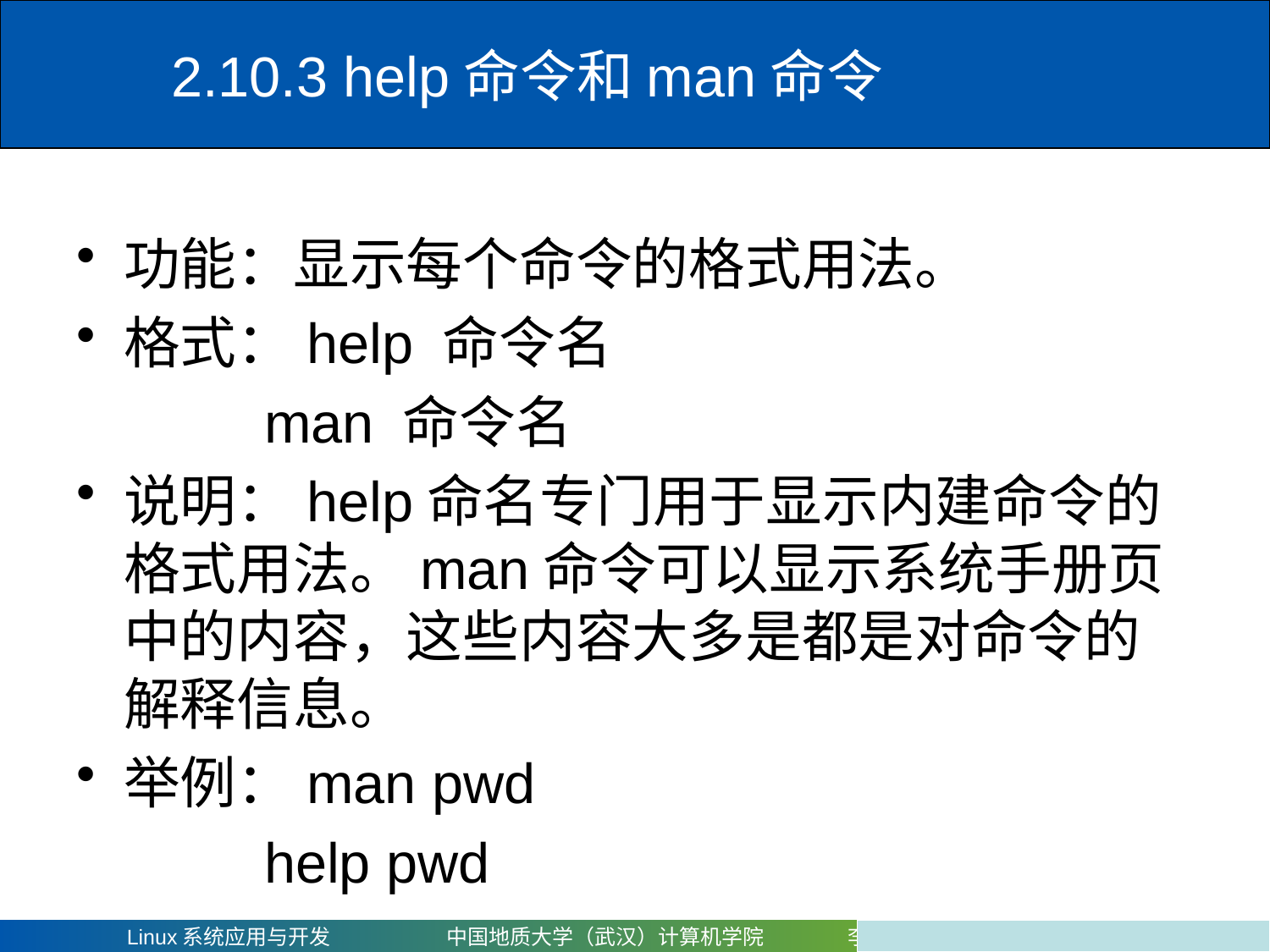

# 2.10.3 help命令和man命令
功能：显示每个命令的格式用法。
格式：help 命令名
            man 命令名
说明：help命名专门用于显示内建命令的格式用法。man命令可以显示系统手册页中的内容，这些内容大多是都是对命令的解释信息。
举例：man pwd
            help pwd